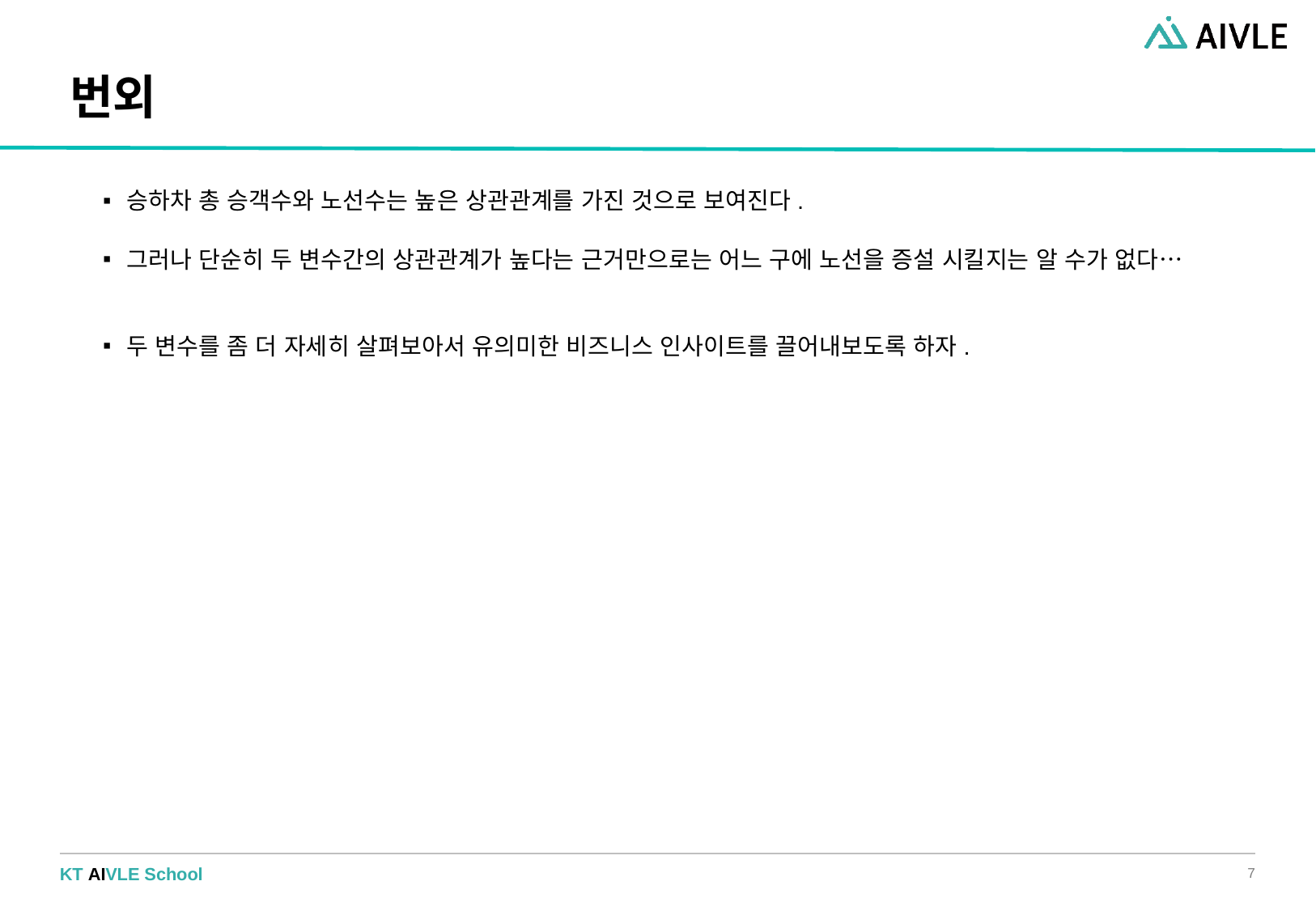

# 번외
승하차 총 승객수와 노선수는 높은 상관관계를 가진 것으로 보여진다.
그러나 단순히 두 변수간의 상관관계가 높다는 근거만으로는 어느 구에 노선을 증설 시킬지는 알 수가 없다…
두 변수를 좀 더 자세히 살펴보아서 유의미한 비즈니스 인사이트를 끌어내보도록 하자.